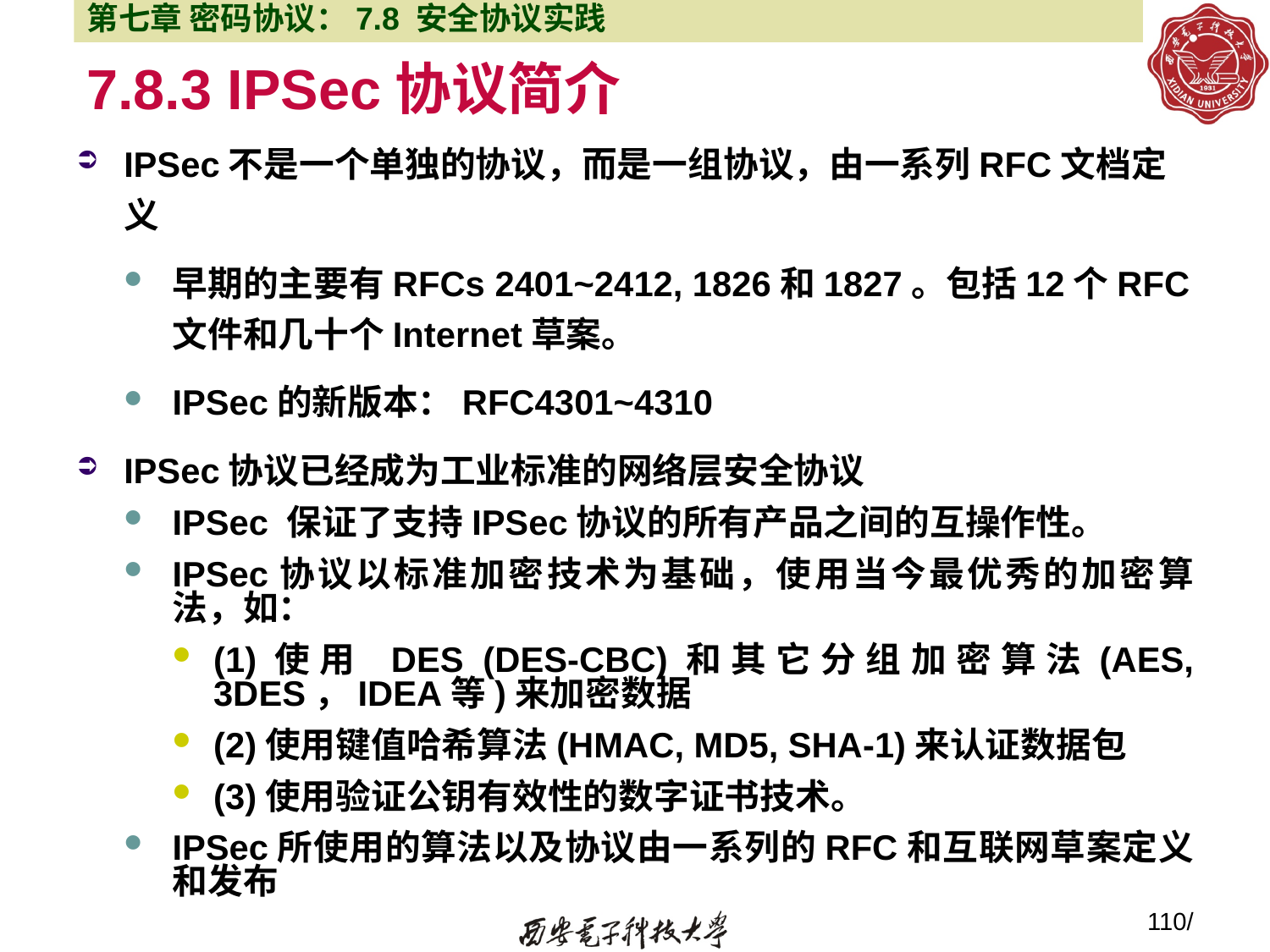

第七章 密码协议：7.8 安全协议实践
# 7.8.3 IPSec协议简介
IPSec不是一个单独的协议，而是一组协议，由一系列RFC文档定义
早期的主要有RFCs 2401~2412, 1826和1827。包括12个RFC文件和几十个Internet草案。
IPSec的新版本：RFC4301~4310
IPSec协议已经成为工业标准的网络层安全协议
IPSec 保证了支持IPSec协议的所有产品之间的互操作性。
IPSec协议以标准加密技术为基础，使用当今最优秀的加密算法，如：
(1)使用 DES (DES-CBC)和其它分组加密算法(AES, 3DES，IDEA等)来加密数据
(2)使用键值哈希算法(HMAC, MD5, SHA-1)来认证数据包
(3)使用验证公钥有效性的数字证书技术。
IPSec所使用的算法以及协议由一系列的RFC和互联网草案定义和发布

110/